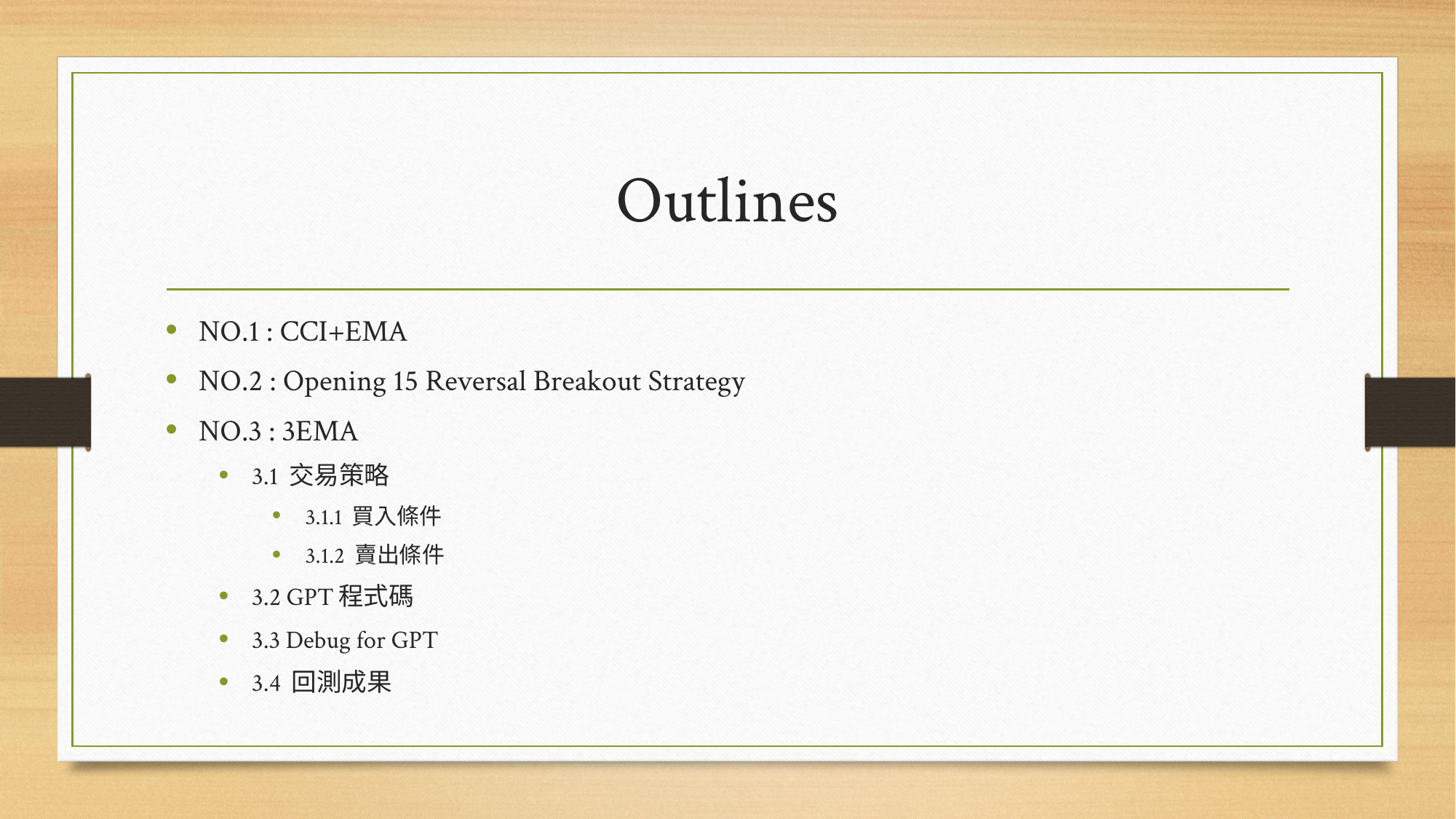

# Outlines
NO.1 : CCI+EMA
NO.2 : Opening 15 Reversal Breakout Strategy
NO.3 : 3EMA
3.1 交易策略
3.1.1 買入條件
3.1.2 賣出條件
3.2 GPT程式碼
3.3 Debug for GPT
3.4 回測成果